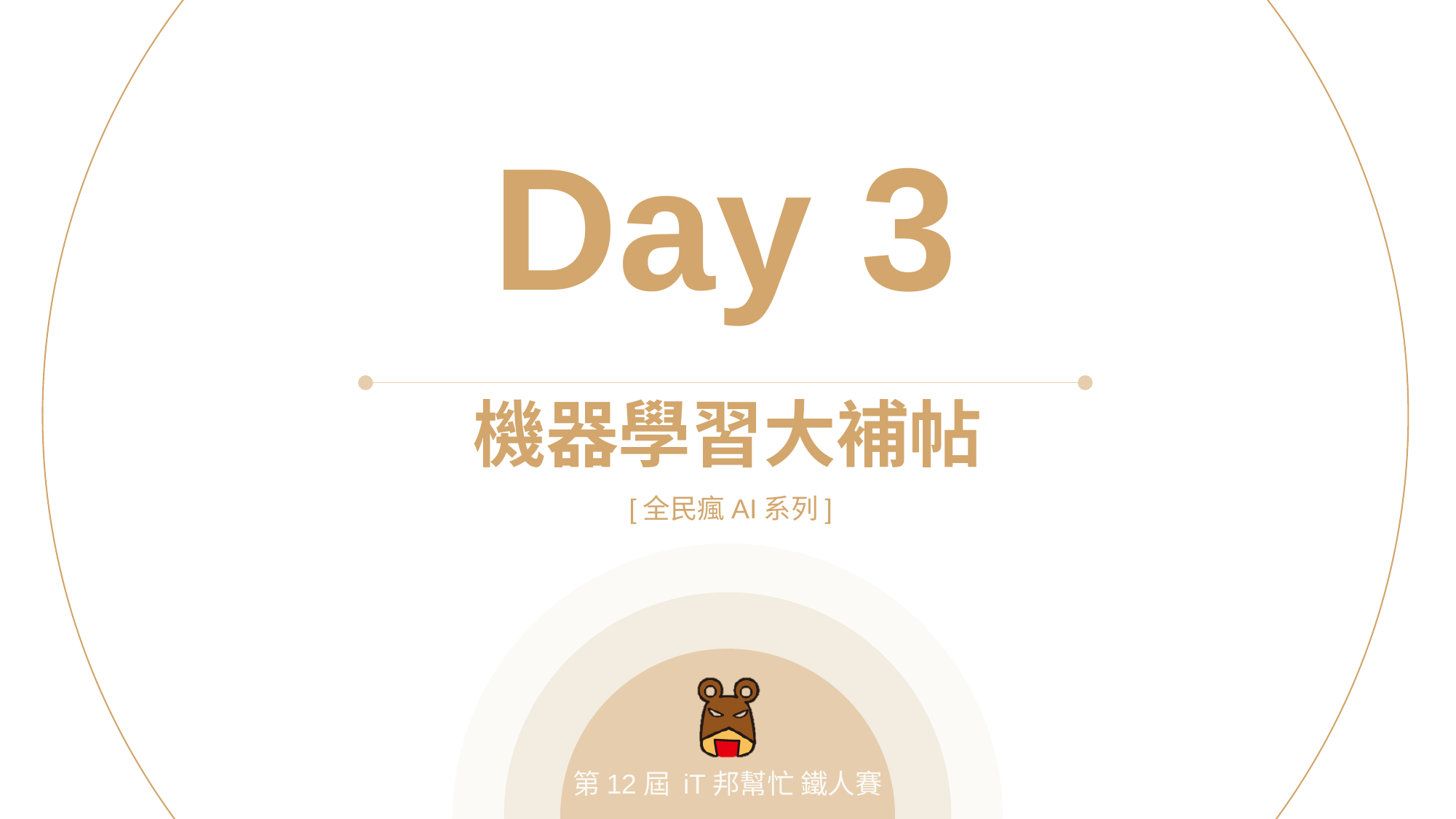

Day 3
機器學習大補帖
[全民瘋AI系列]
第12屆 iT邦幫忙 鐵人賽